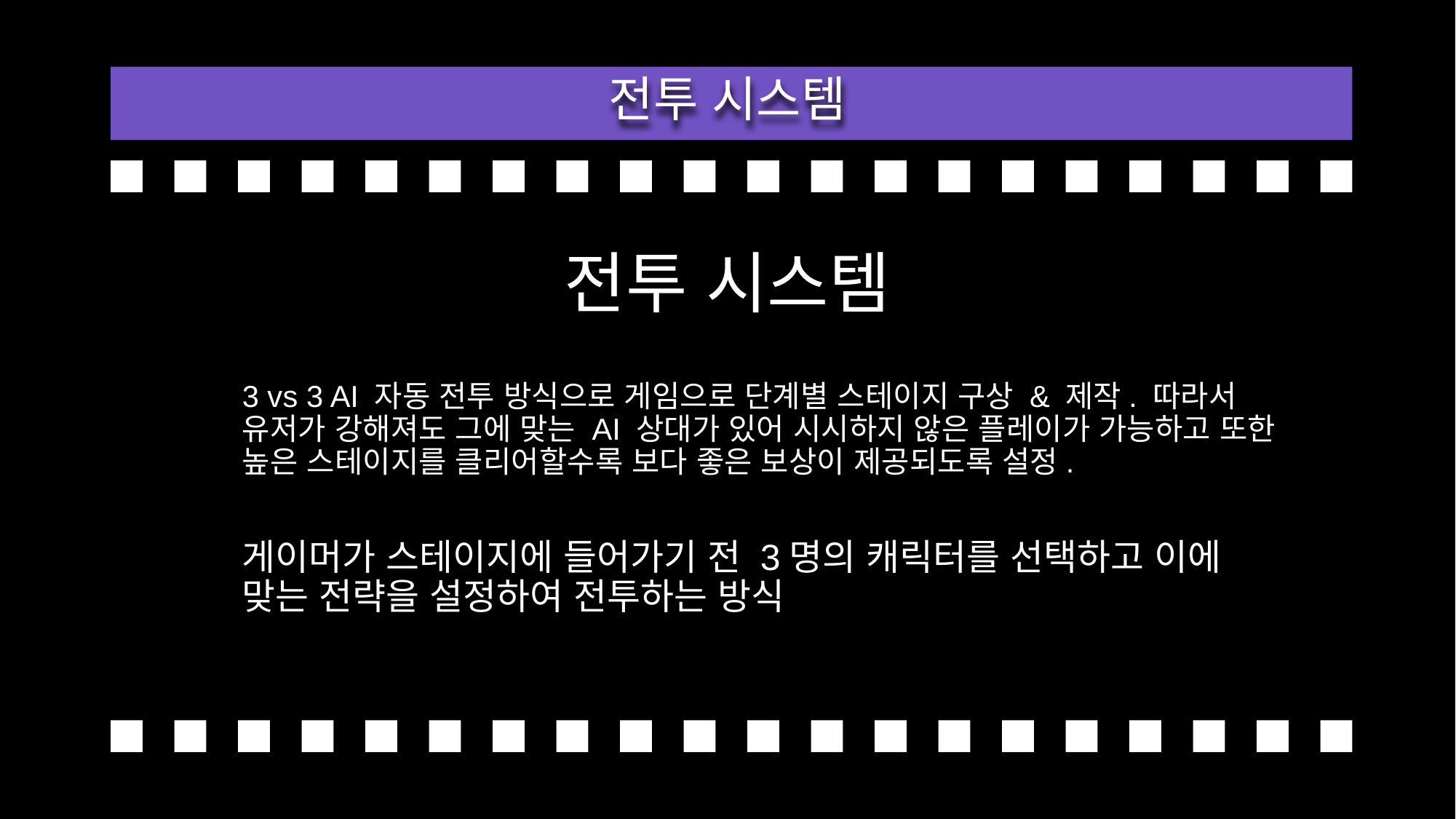

전투 시스템
전투 시스템
3 vs 3 AI 자동 전투 방식으로 게임으로 단계별 스테이지 구상 & 제작. 따라서 유저가 강해져도 그에 맞는 AI 상대가 있어 시시하지 않은 플레이가 가능하고 또한 높은 스테이지를 클리어할수록 보다 좋은 보상이 제공되도록 설정.

게이머가 스테이지에 들어가기 전 3명의 캐릭터를 선택하고 이에 맞는 전략을 설정하여 전투하는 방식